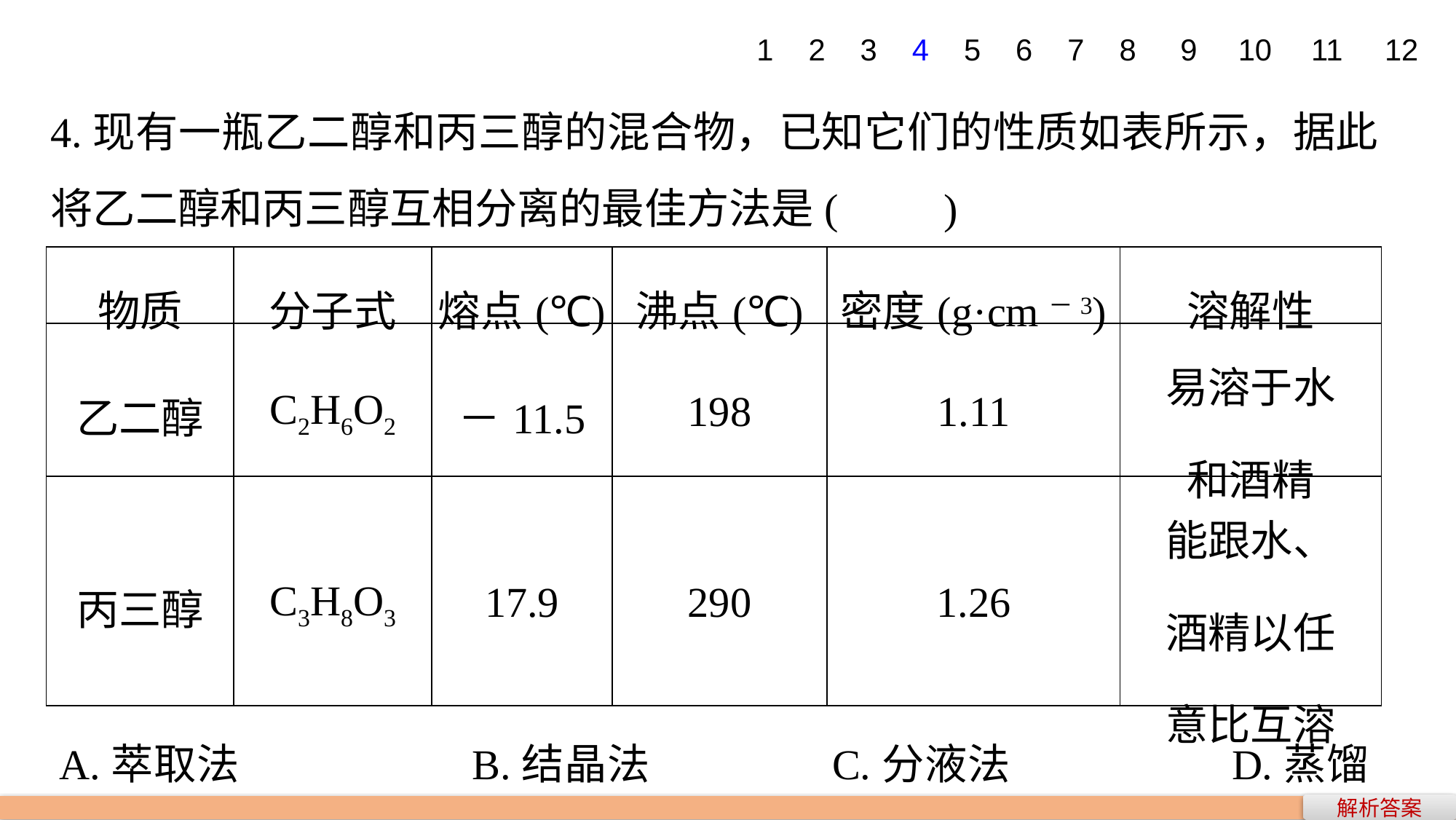

1
2
3
4
5
6
7
8
9
10
11
12
4.现有一瓶乙二醇和丙三醇的混合物，已知它们的性质如表所示，据此将乙二醇和丙三醇互相分离的最佳方法是(　　)
| 物质 | 分子式 | 熔点(℃) | 沸点(℃) | 密度(g·cm－3) | 溶解性 |
| --- | --- | --- | --- | --- | --- |
| 乙二醇 | C2H6O2 | －11.5 | 198 | 1.11 | 易溶于水 和酒精 |
| 丙三醇 | C3H8O3 | 17.9 | 290 | 1.26 | 能跟水、 酒精以任 意比互溶 |
A.萃取法  		       B.结晶法                 C.分液法                     D.蒸馏法
解析答案